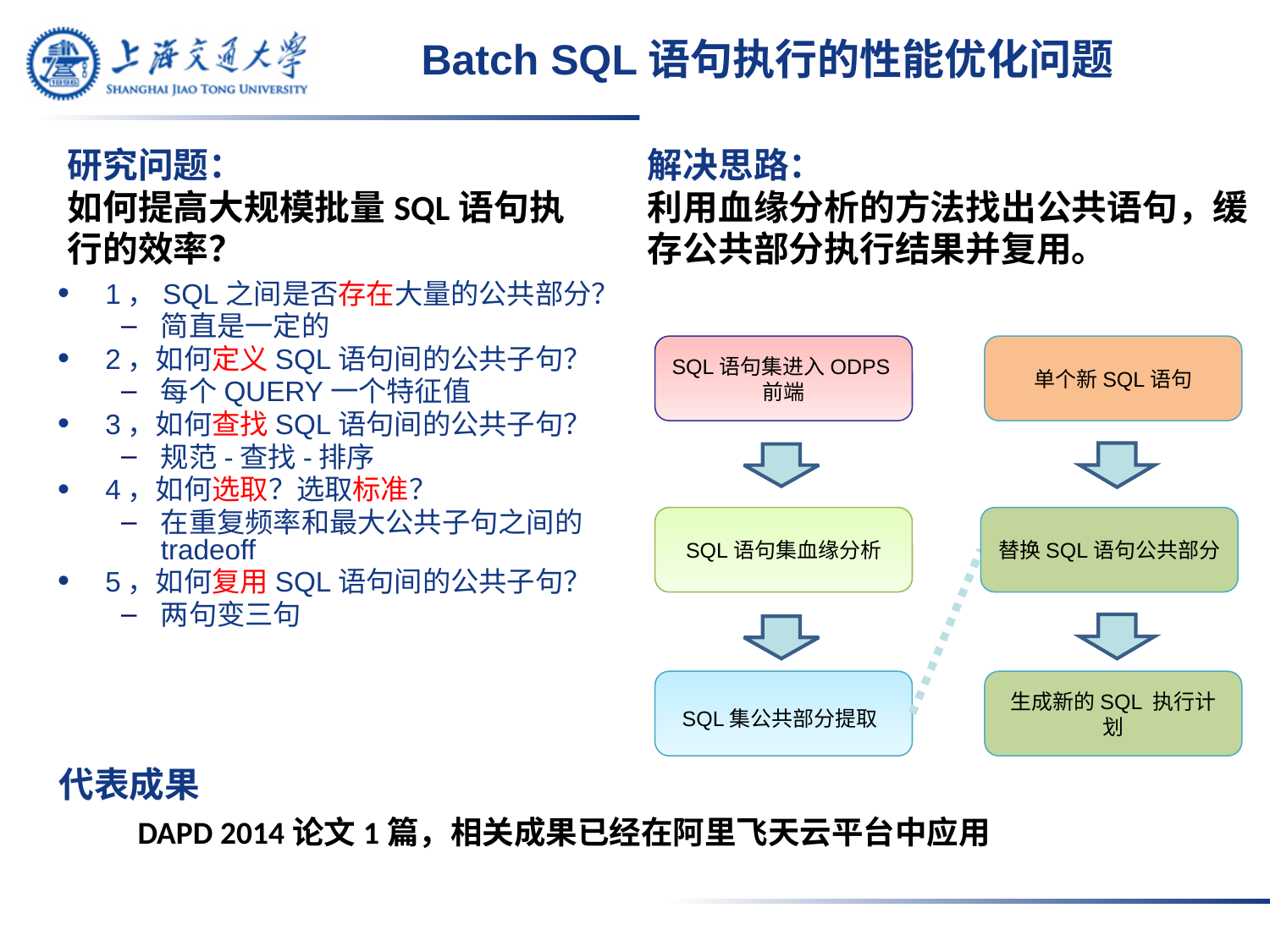

# Batch SQL语句执行的性能优化问题
研究问题：
如何提高大规模批量SQL语句执行的效率？

解决思路：
利用血缘分析的方法找出公共语句，缓存公共部分执行结果并复用。

1，SQL之间是否存在大量的公共部分？
简直是一定的
2，如何定义SQL语句间的公共子句？
每个QUERY一个特征值
3，如何查找SQL语句间的公共子句？
规范-查找-排序
4，如何选取？选取标准？
在重复频率和最大公共子句之间的tradeoff
5，如何复用SQL语句间的公共子句？
两句变三句
SQL语句集进入ODPS前端
单个新SQL语句

SQL语句集血缘分析
替换SQL语句公共部分

SQL集公共部分提取
生成新的SQL 执行计划
代表成果
DAPD 2014论文1篇，相关成果已经在阿里飞天云平台中应用